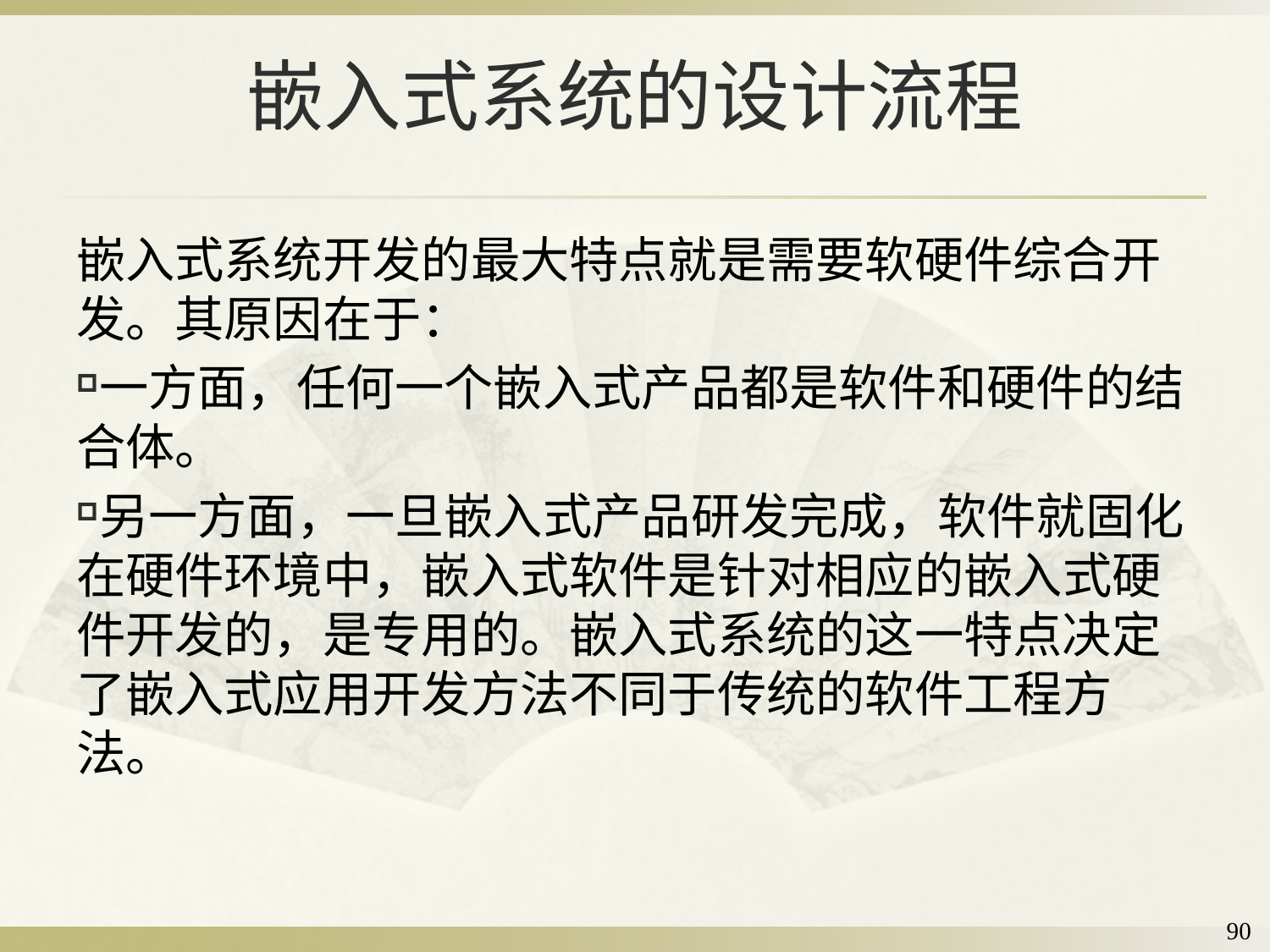

# 嵌入式系统的设计流程
嵌入式系统开发的最大特点就是需要软硬件综合开发。其原因在于：
一方面，任何一个嵌入式产品都是软件和硬件的结合体。
另一方面，一旦嵌入式产品研发完成，软件就固化在硬件环境中，嵌入式软件是针对相应的嵌入式硬件开发的，是专用的。嵌入式系统的这一特点决定了嵌入式应用开发方法不同于传统的软件工程方法。